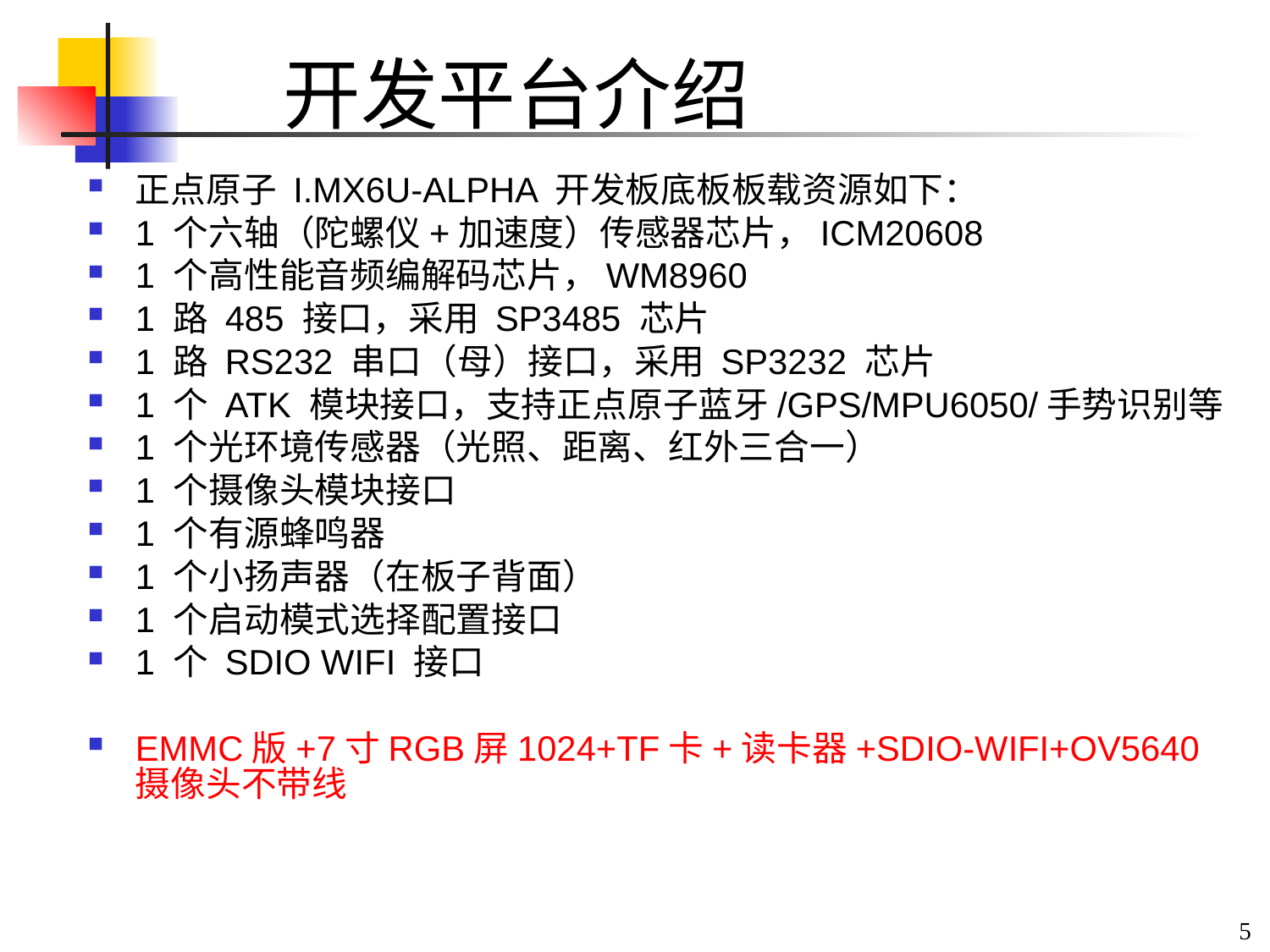

# 开发平台介绍
正点原子 I.MX6U-ALPHA 开发板底板板载资源如下：
1 个六轴（陀螺仪+加速度）传感器芯片，ICM20608
1 个高性能音频编解码芯片，WM8960
1 路 485 接口，采用 SP3485 芯片
1 路 RS232 串口（母）接口，采用 SP3232 芯片
1 个 ATK 模块接口，支持正点原子蓝牙/GPS/MPU6050/手势识别等
1 个光环境传感器（光照、距离、红外三合一）
1 个摄像头模块接口
1 个有源蜂鸣器
1 个小扬声器（在板子背面）
1 个启动模式选择配置接口
1 个 SDIO WIFI 接口

EMMC版+7寸RGB屏1024+TF卡+读卡器+SDIO-WIFI+OV5640摄像头不带线